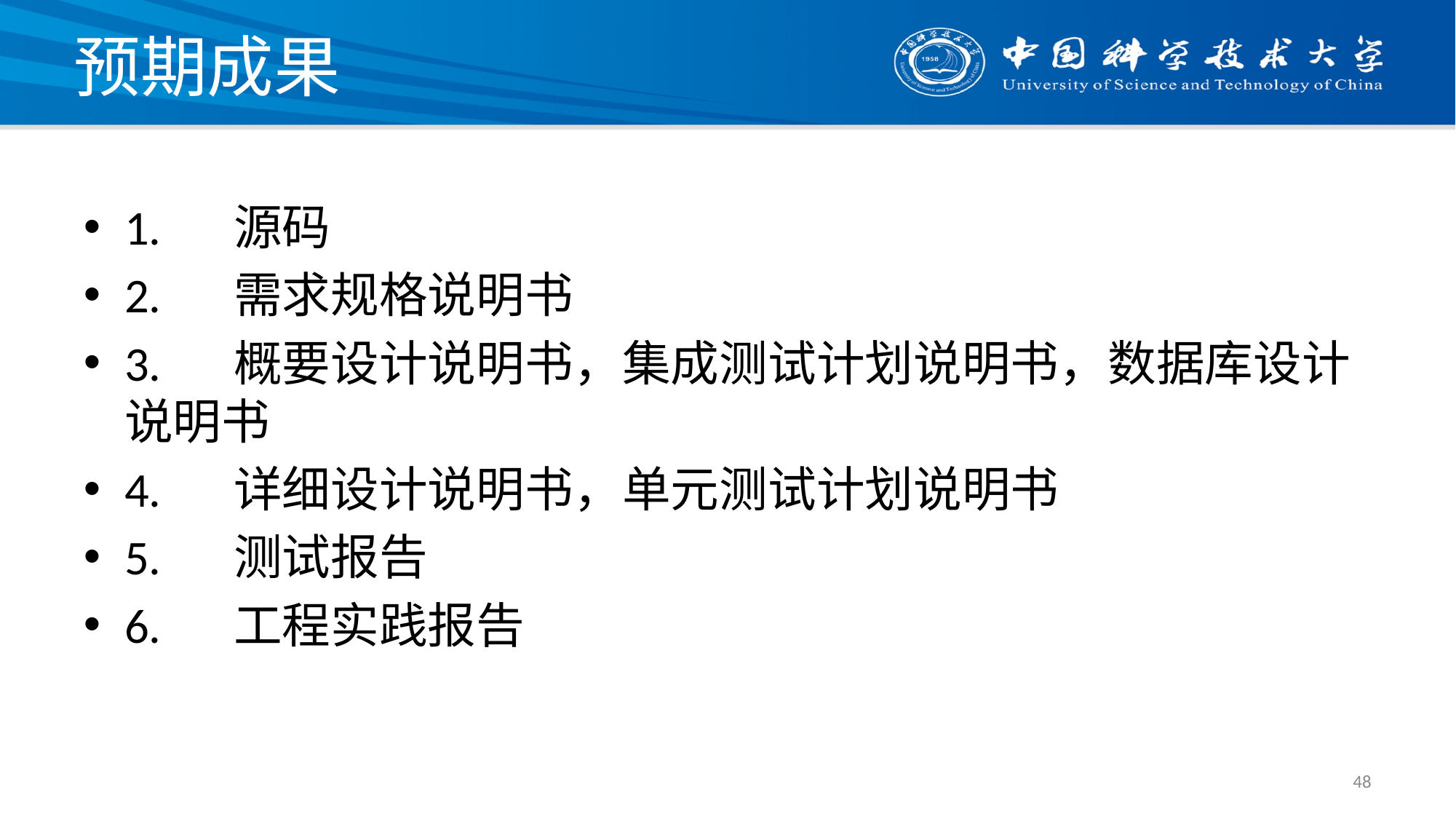

# 预期成果
1.	源码
2.	需求规格说明书
3.	概要设计说明书，集成测试计划说明书，数据库设计说明书
4.	详细设计说明书，单元测试计划说明书
5.	测试报告
6.	工程实践报告

48